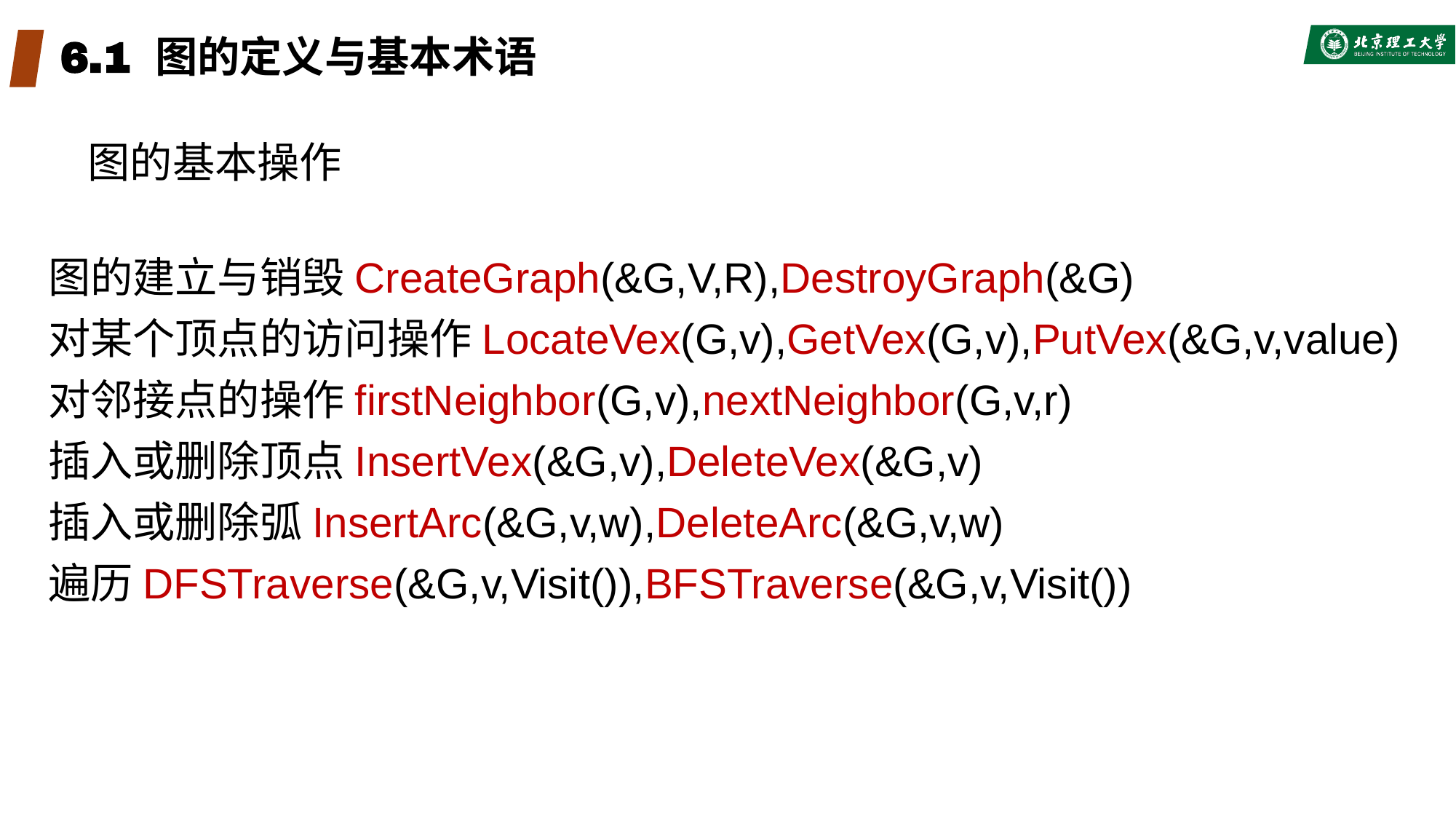

# 6.1 图的定义与基本术语
图的基本操作
图的建立与销毁CreateGraph(&G,V,R),DestroyGraph(&G)
对某个顶点的访问操作LocateVex(G,v),GetVex(G,v),PutVex(&G,v,value)
对邻接点的操作firstNeighbor(G,v),nextNeighbor(G,v,r)
插入或删除顶点InsertVex(&G,v),DeleteVex(&G,v)
插入或删除弧InsertArc(&G,v,w),DeleteArc(&G,v,w)
遍历DFSTraverse(&G,v,Visit()),BFSTraverse(&G,v,Visit())